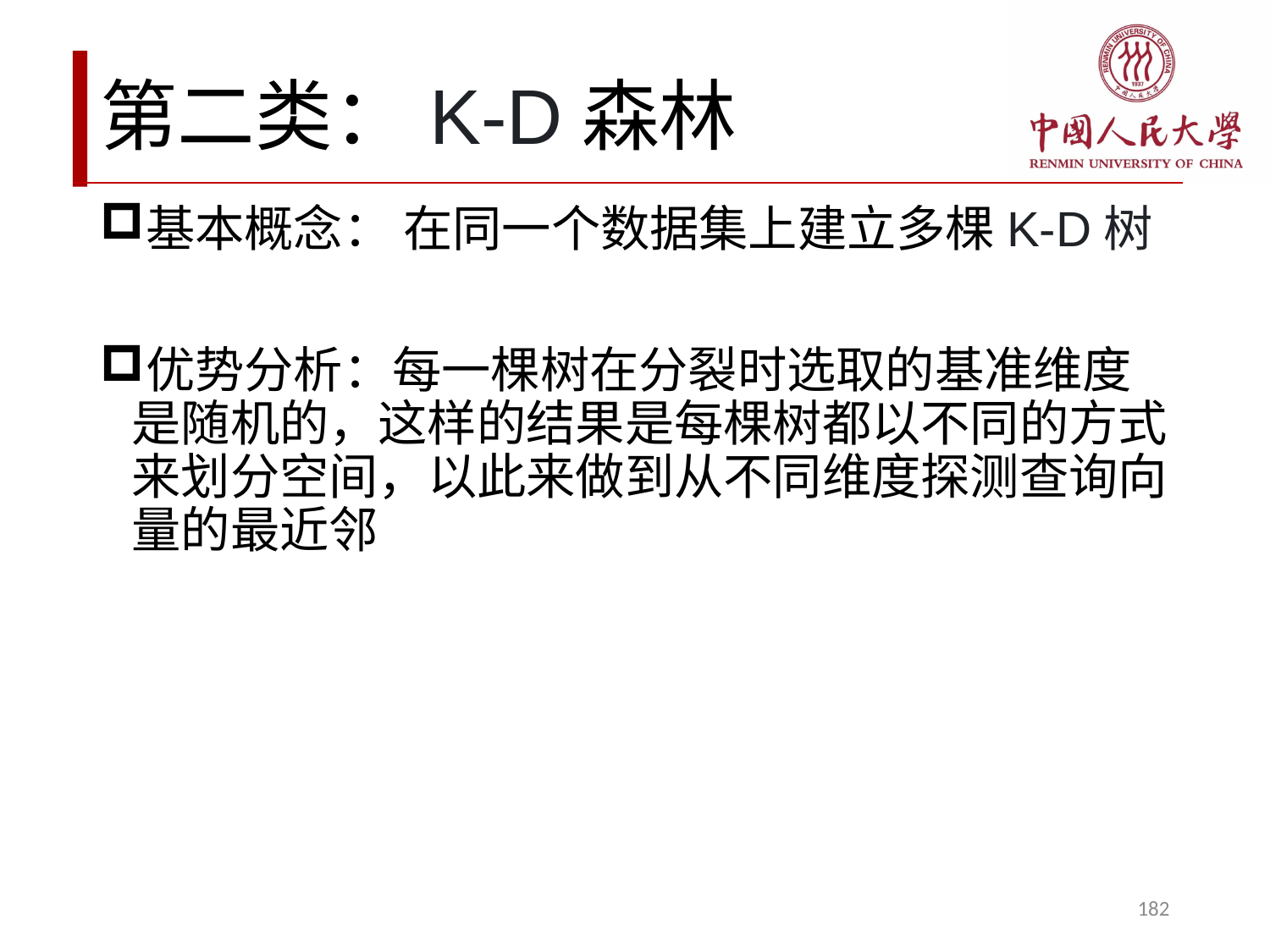

# 第二类：K-D森林
基本概念： 在同一个数据集上建立多棵K-D树

优势分析：每一棵树在分裂时选取的基准维度是随机的，这样的结果是每棵树都以不同的方式来划分空间，以此来做到从不同维度探测查询向量的最近邻
182